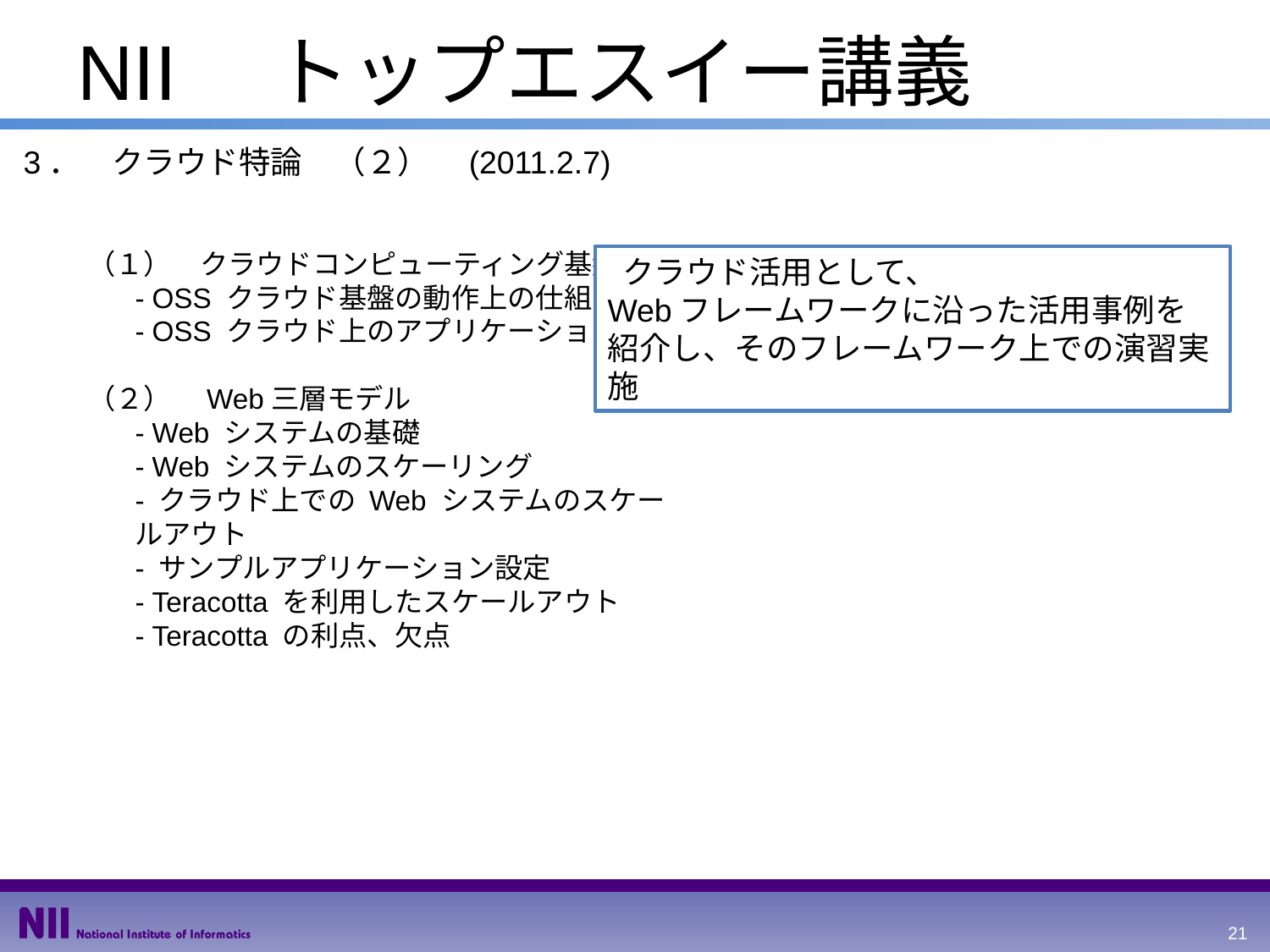

# NII　トップエスイー講義
3．　クラウド特論　（２）　(2011.2.7)

（１）　クラウドコンピューティング基盤
- OSS クラウド基盤の動作上の仕組み
- OSS クラウド上のアプリケーション

（２）　Web三層モデル
- Web システムの基礎
- Web システムのスケーリング
- クラウド上での Web システムのスケールアウト
- サンプルアプリケーション設定
- Teracotta を利用したスケールアウト
- Teracotta の利点、欠点

 クラウド活用として、
Webフレームワークに沿った活用事例を紹介し、そのフレームワーク上での演習実施
21